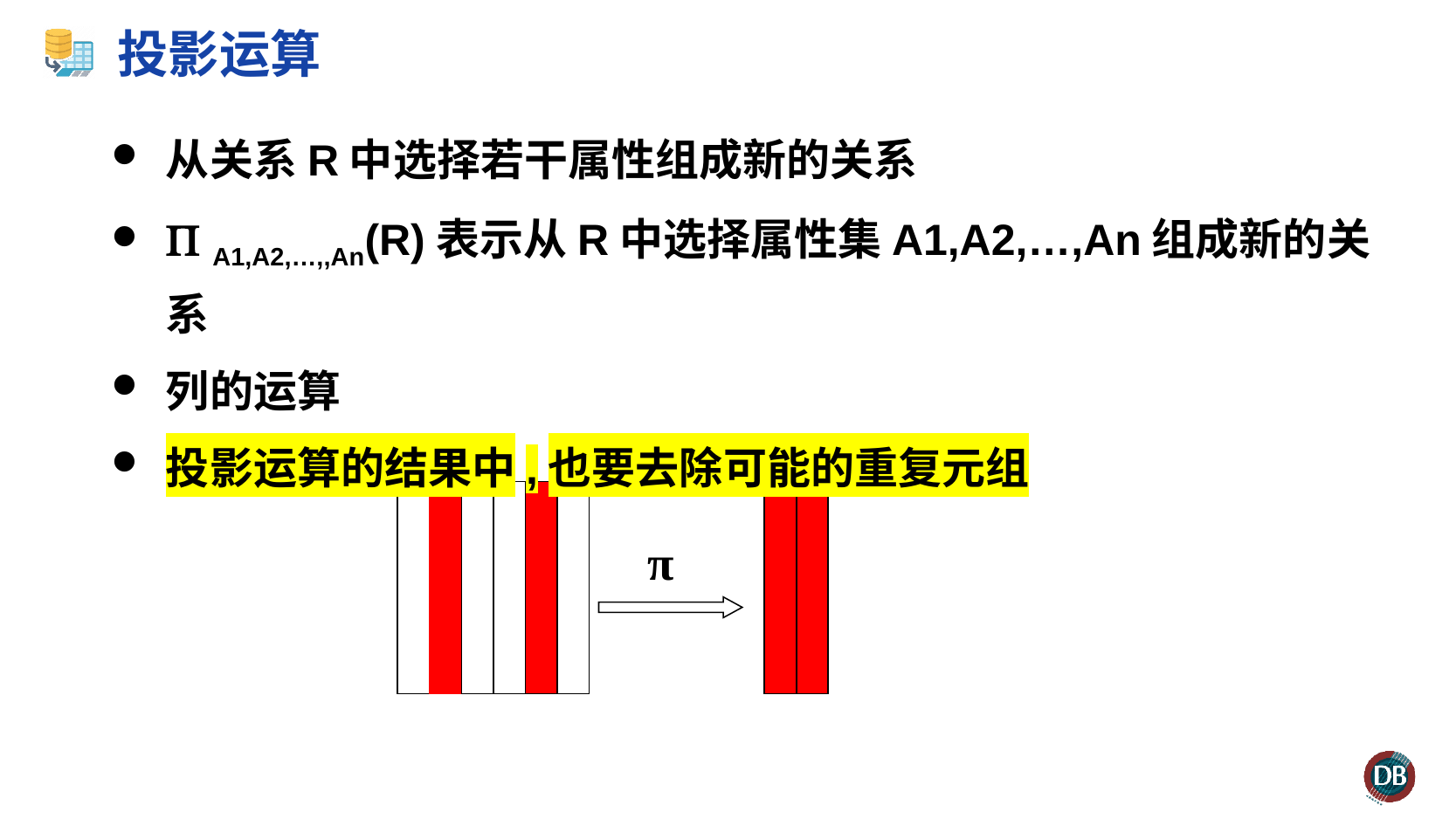

# 投影运算
从关系R中选择若干属性组成新的关系
Π A1,A2,…,,An(R)表示从R中选择属性集A1,A2,…,An组成新的关系
列的运算
投影运算的结果中,也要去除可能的重复元组

π